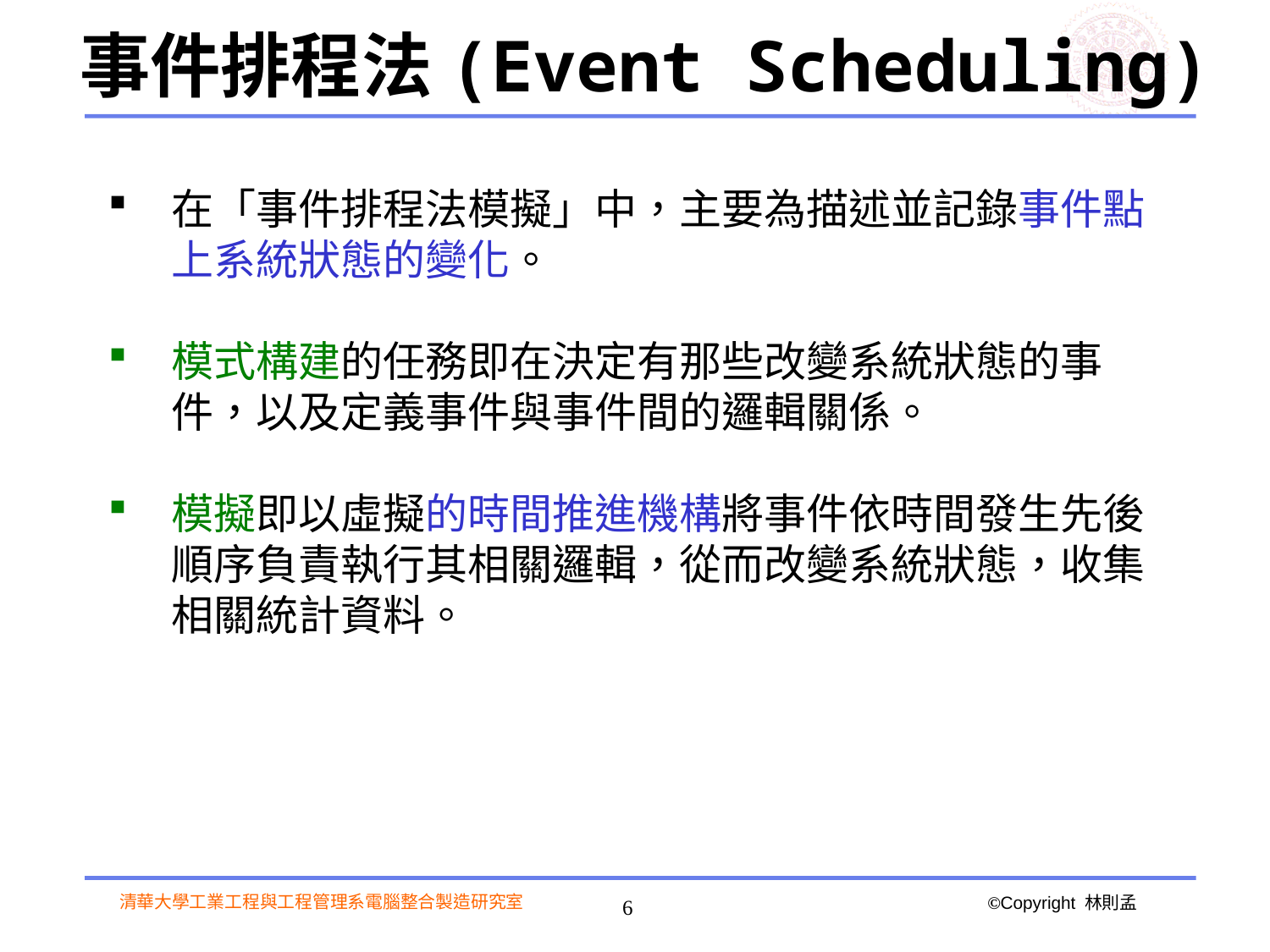

事件排程法(Event Scheduling)
在「事件排程法模擬」中，主要為描述並記錄事件點上系統狀態的變化。

模式構建的任務即在決定有那些改變系統狀態的事件，以及定義事件與事件間的邏輯關係。

模擬即以虛擬的時間推進機構將事件依時間發生先後順序負責執行其相關邏輯，從而改變系統狀態，收集相關統計資料。